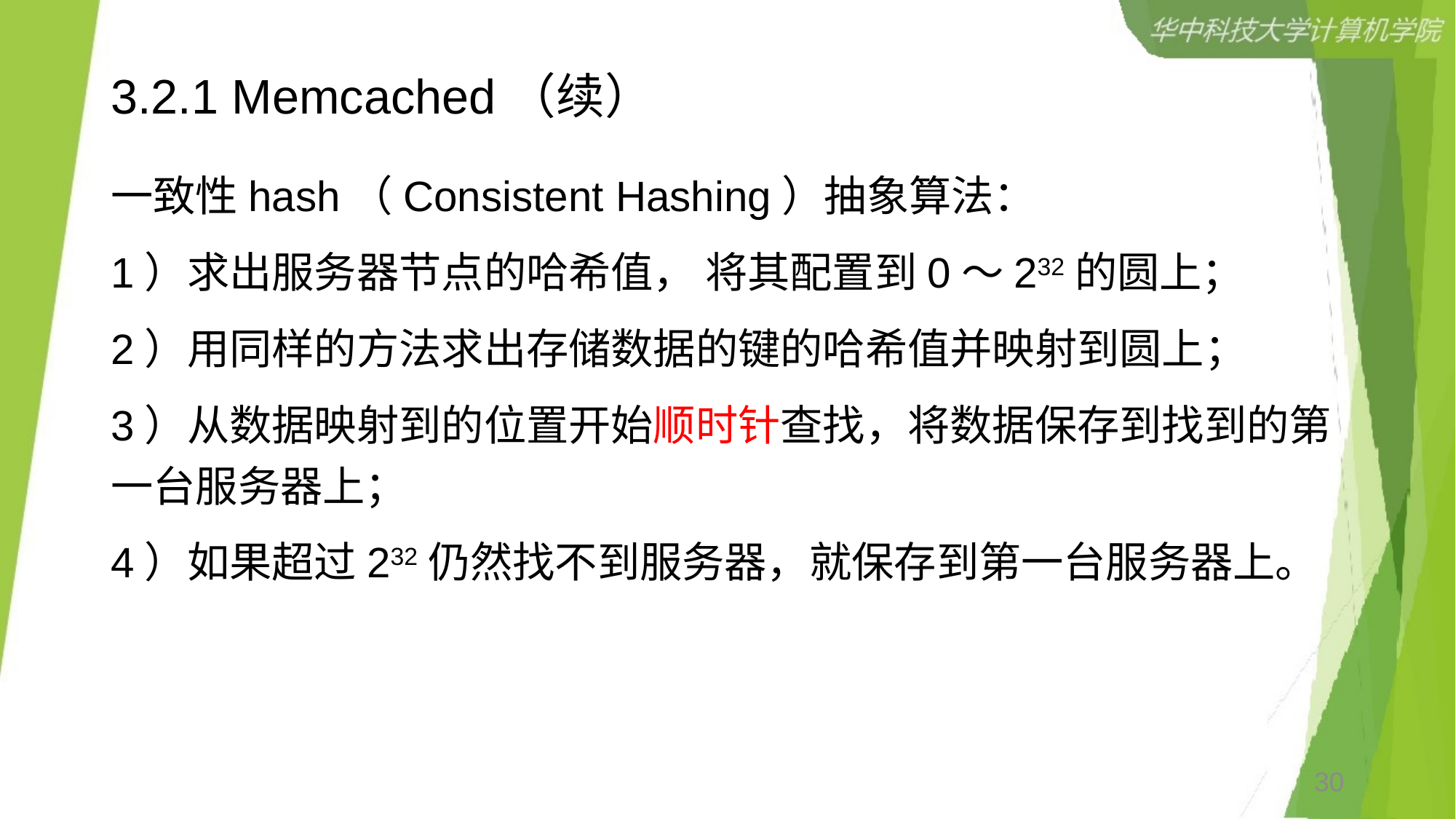

# 3.2.1 Memcached（续）
一致性hash（Consistent Hashing）抽象算法：
1）求出服务器节点的哈希值， 将其配置到0～232的圆上；
2）用同样的方法求出存储数据的键的哈希值并映射到圆上；
3）从数据映射到的位置开始顺时针查找，将数据保存到找到的第一台服务器上；
4）如果超过232仍然找不到服务器，就保存到第一台服务器上。
30